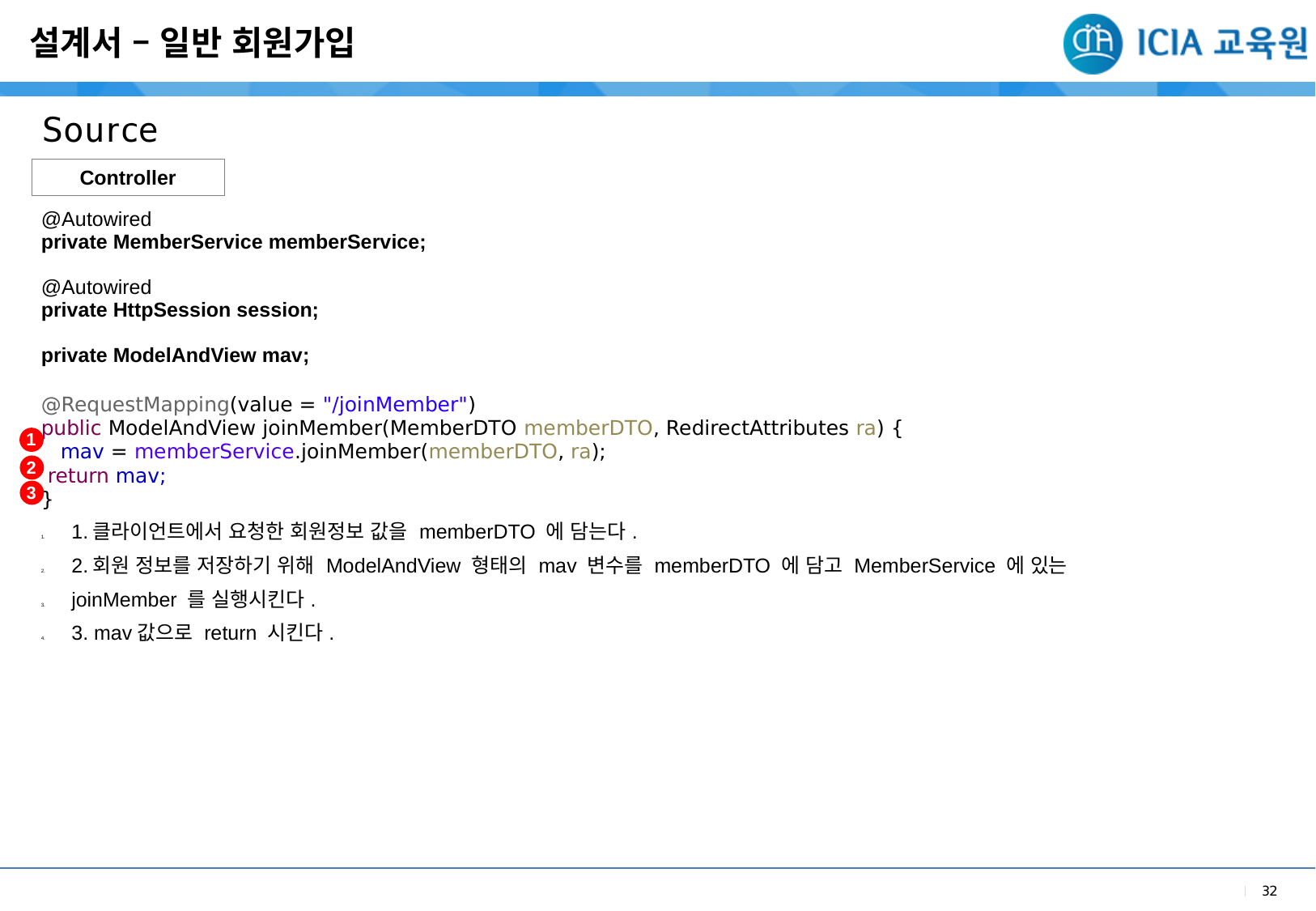

설계서 – 일반 회원가입
Source
Controller
| @Autowired private MemberService memberService; @Autowired private HttpSession session; private ModelAndView mav; @RequestMapping(value = "/joinMember") public ModelAndView joinMember(MemberDTO memberDTO, RedirectAttributes ra) { mav = memberService.joinMember(memberDTO, ra); return mav; } |
| --- |
| 1.클라이언트에서 요청한 회원정보 값을 memberDTO 에 담는다. 2.회원 정보를 저장하기 위해 ModelAndView 형태의 mav 변수를 memberDTO 에 담고 MemberService 에 있는 joinMember 를 실행시킨다. 3. mav값으로 return 시킨다. |
1

2

3